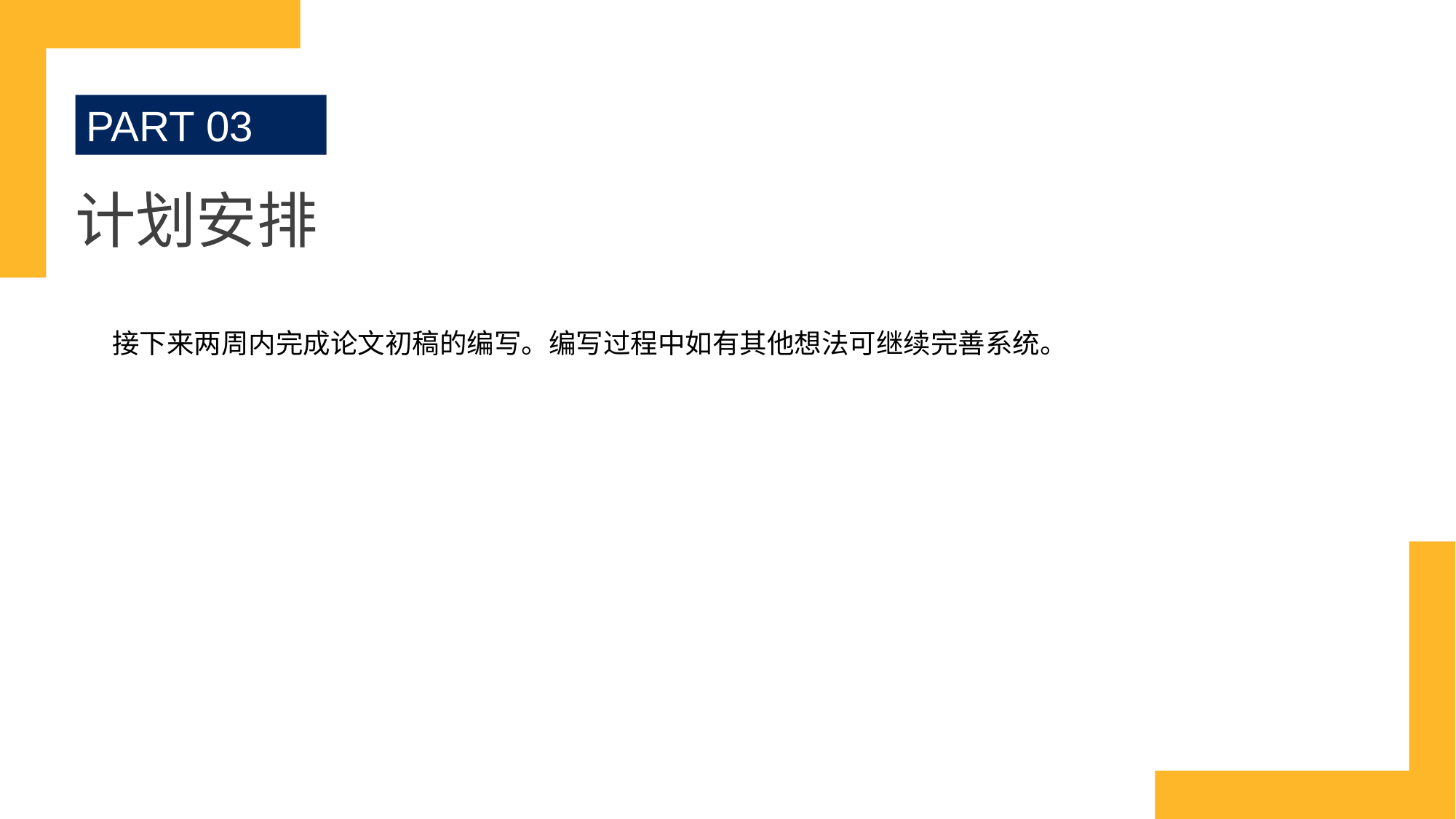

PART 03
计划安排
接下来两周内完成论文初稿的编写。编写过程中如有其他想法可继续完善系统。